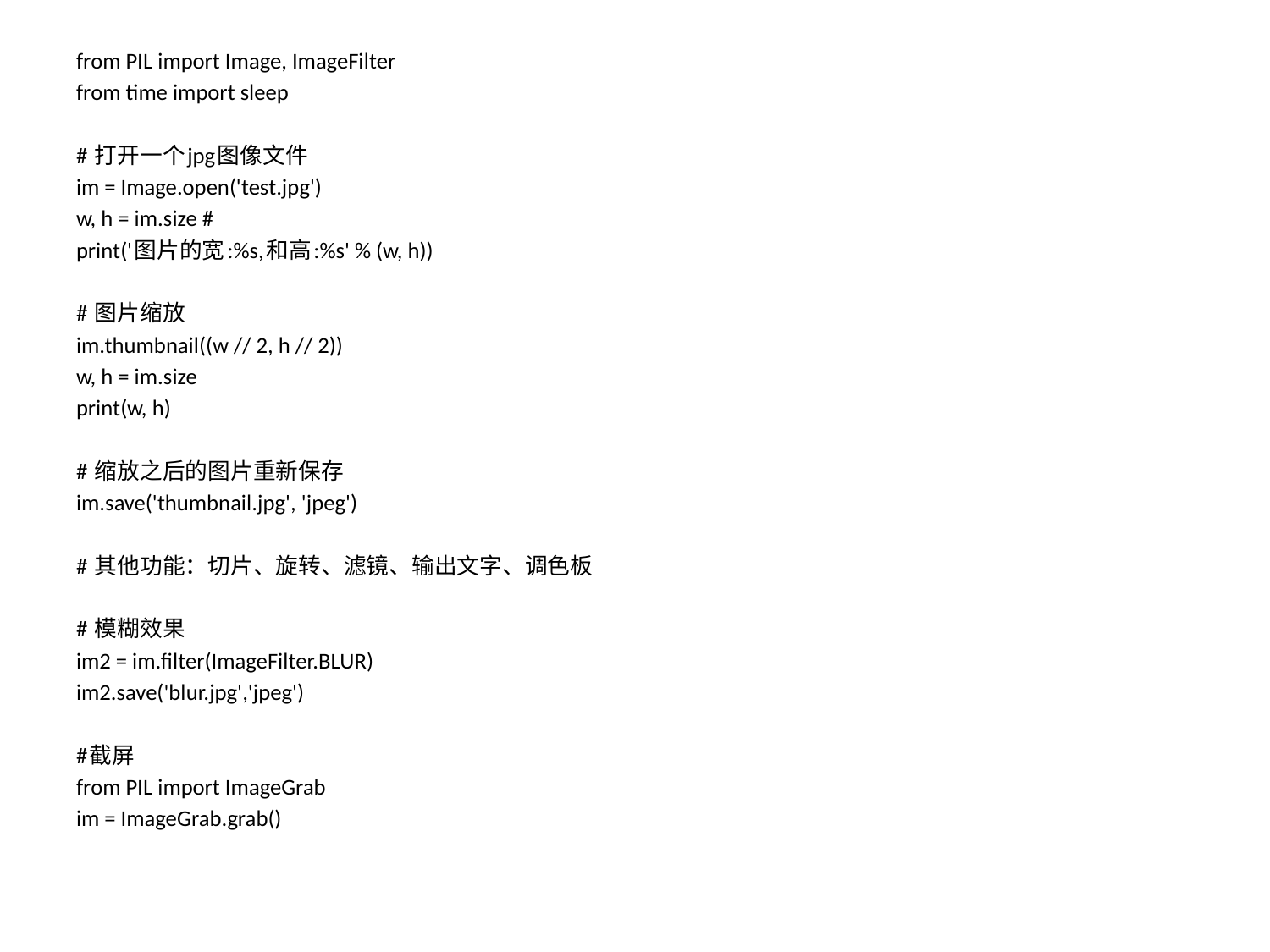

#
from PIL import Image, ImageFilter
from time import sleep

# 打开一个jpg图像文件
im = Image.open('test.jpg')
w, h = im.size #
print('图片的宽:%s,和高:%s' % (w, h))

# 图片缩放
im.thumbnail((w // 2, h // 2))
w, h = im.size
print(w, h)

# 缩放之后的图片重新保存
im.save('thumbnail.jpg', 'jpeg')

# 其他功能：切片、旋转、滤镜、输出文字、调色板

# 模糊效果
im2 = im.filter(ImageFilter.BLUR)
im2.save('blur.jpg','jpeg')

#截屏
from PIL import ImageGrab
im = ImageGrab.grab()